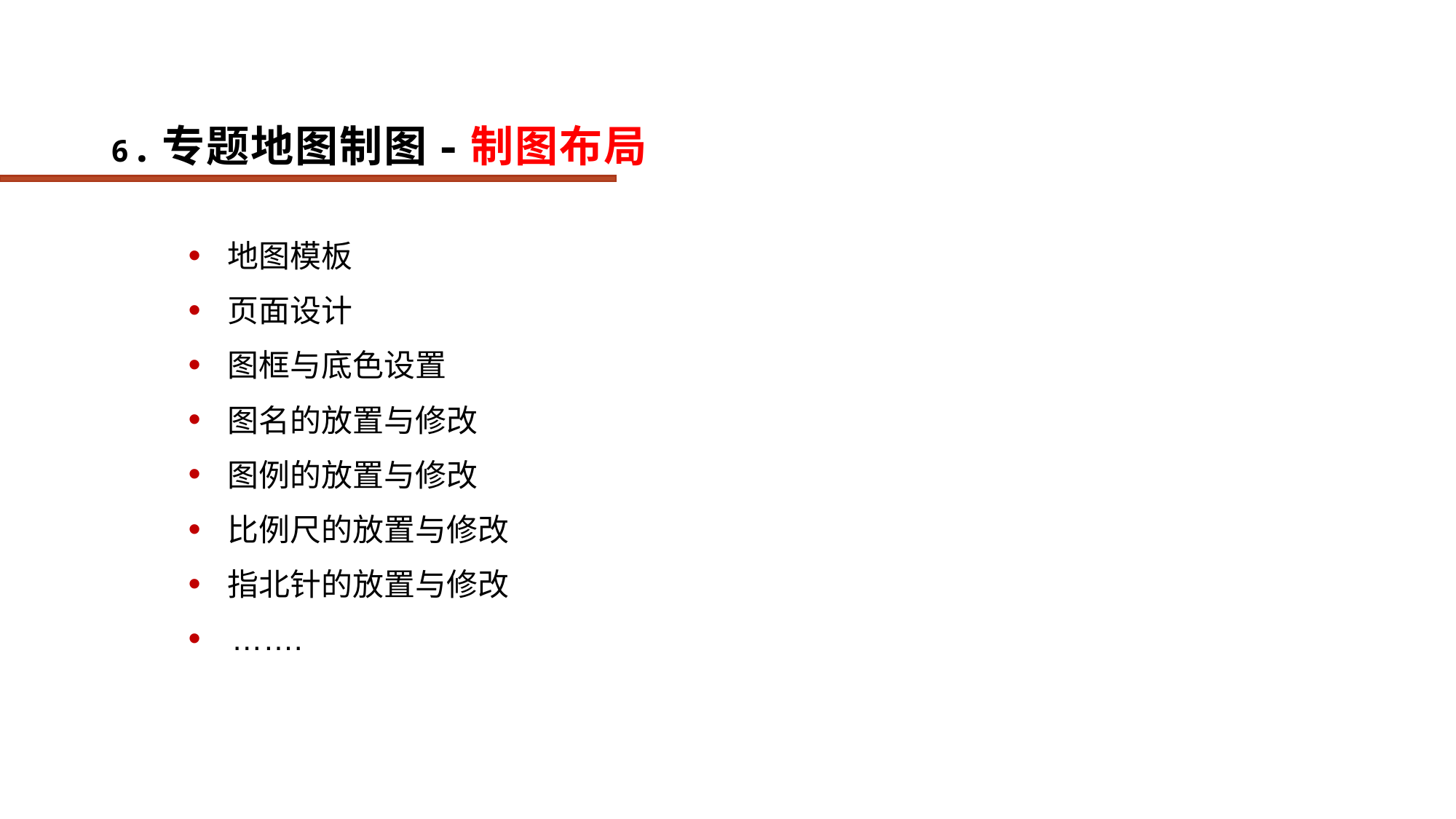

# 6.专题地图制图-制图布局

 地图模板
 页面设计
 图框与底色设置
 图名的放置与修改
 图例的放置与修改
 比例尺的放置与修改
 指北针的放置与修改
  …….